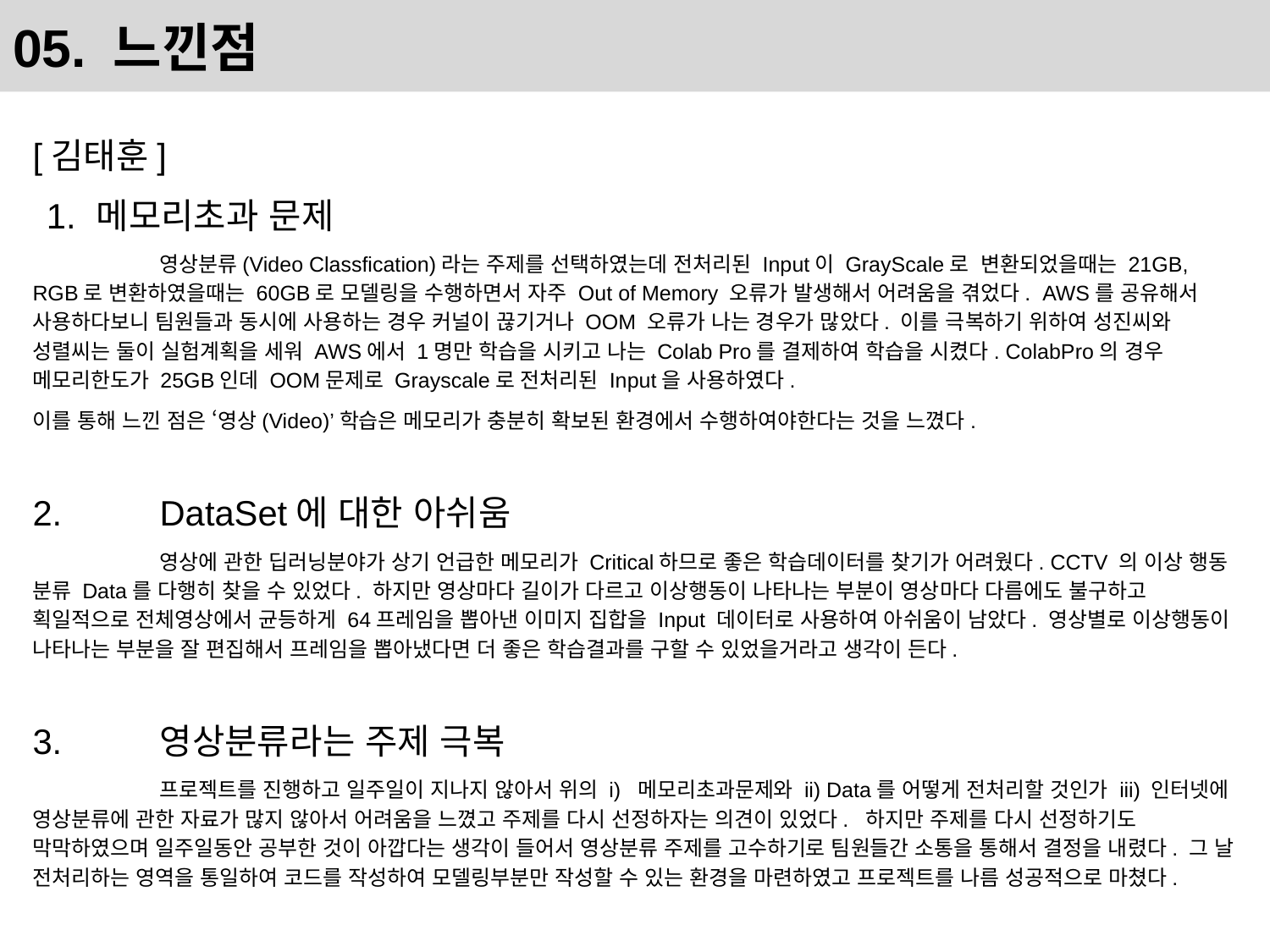

# 05. 느낀점
[김태훈]
메모리초과 문제
	영상분류(Video Classfication)라는 주제를 선택하였는데 전처리된 Input이 GrayScale로  변환되었을때는 21GB, RGB로 변환하였을때는 60GB로 모델링을 수행하면서 자주 Out of Memory 오류가 발생해서 어려움을 겪었다.  AWS를 공유해서 사용하다보니 팀원들과 동시에 사용하는 경우 커널이 끊기거나 OOM 오류가 나는 경우가 많았다. 이를 극복하기 위하여 성진씨와 성렬씨는 둘이 실험계획을 세워 AWS에서 1명만 학습을 시키고 나는 Colab Pro를 결제하여 학습을 시켰다. ColabPro의 경우 메모리한도가 25GB인데 OOM문제로 Grayscale로 전처리된 Input을 사용하였다.
이를 통해 느낀 점은 ‘영상(Video)’학습은 메모리가 충분히 확보된 환경에서 수행하여야한다는 것을 느꼈다.

2.	DataSet에 대한 아쉬움
	영상에 관한 딥러닝분야가 상기 언급한 메모리가 Critical하므로 좋은 학습데이터를 찾기가 어려웠다. CCTV 의 이상 행동 분류 Data를 다행히 찾을 수 있었다. 하지만 영상마다 길이가 다르고 이상행동이 나타나는 부분이 영상마다 다름에도 불구하고 획일적으로 전체영상에서 균등하게 64프레임을 뽑아낸 이미지 집합을 Input 데이터로 사용하여 아쉬움이 남았다. 영상별로 이상행동이 나타나는 부분을 잘 편집해서 프레임을 뽑아냈다면 더 좋은 학습결과를 구할 수 있었을거라고 생각이 든다.

3.	영상분류라는 주제 극복
	프로젝트를 진행하고 일주일이 지나지 않아서 위의 i)  메모리초과문제와 ii) Data를 어떻게 전처리할 것인가 iii) 인터넷에 영상분류에 관한 자료가 많지 않아서 어려움을 느꼈고 주제를 다시 선정하자는 의견이 있었다.  하지만 주제를 다시 선정하기도 막막하였으며 일주일동안 공부한 것이 아깝다는 생각이 들어서 영상분류 주제를 고수하기로 팀원들간 소통을 통해서 결정을 내렸다. 그 날 전처리하는 영역을 통일하여 코드를 작성하여 모델링부분만 작성할 수 있는 환경을 마련하였고 프로젝트를 나름 성공적으로 마쳤다.